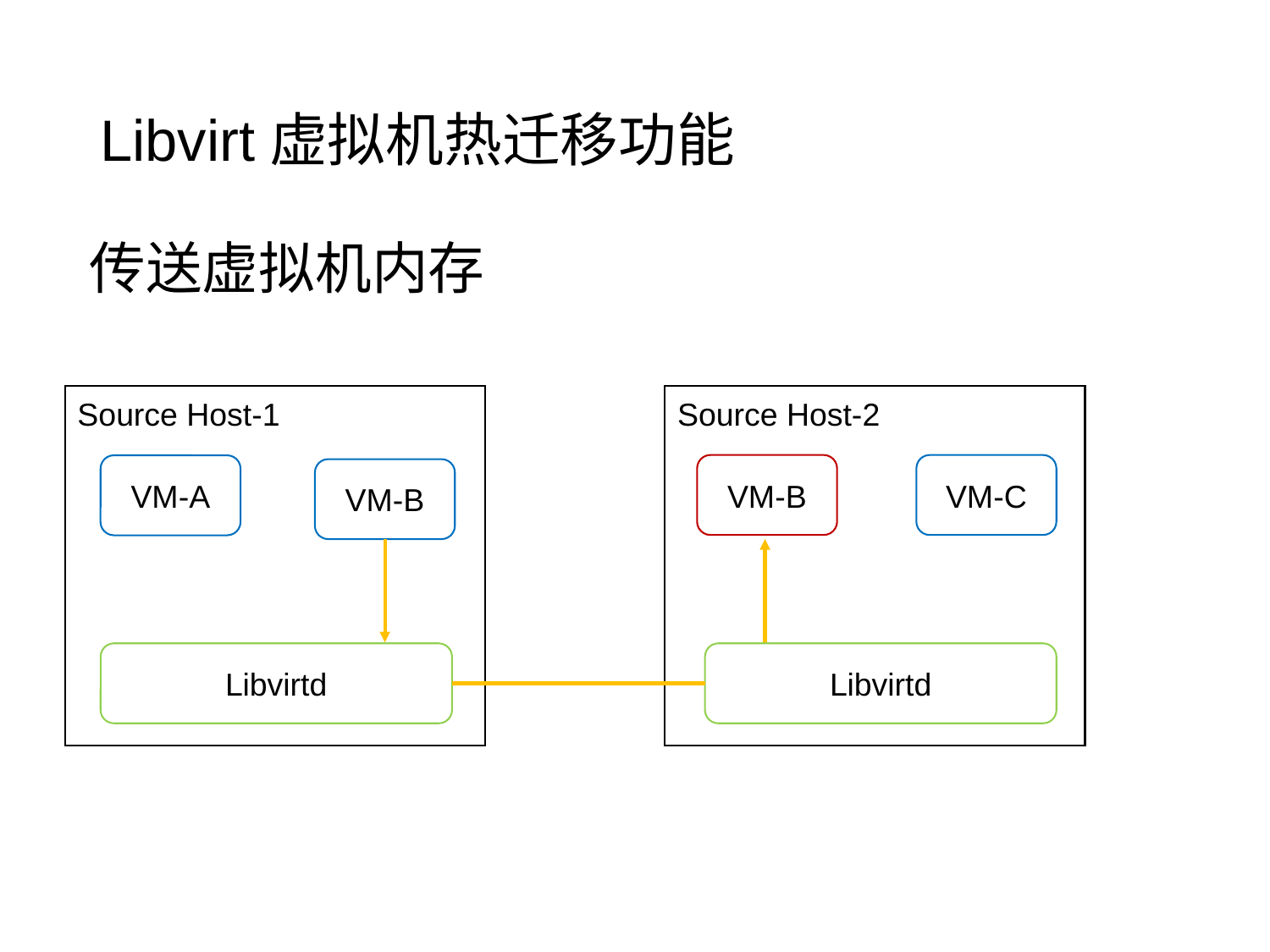

# Libvirt虚拟机热迁移功能
传送虚拟机内存

Source Host-1

Source Host-2

VM-B
VM-C
VM-A
VM-B
Libvirtd
Libvirtd